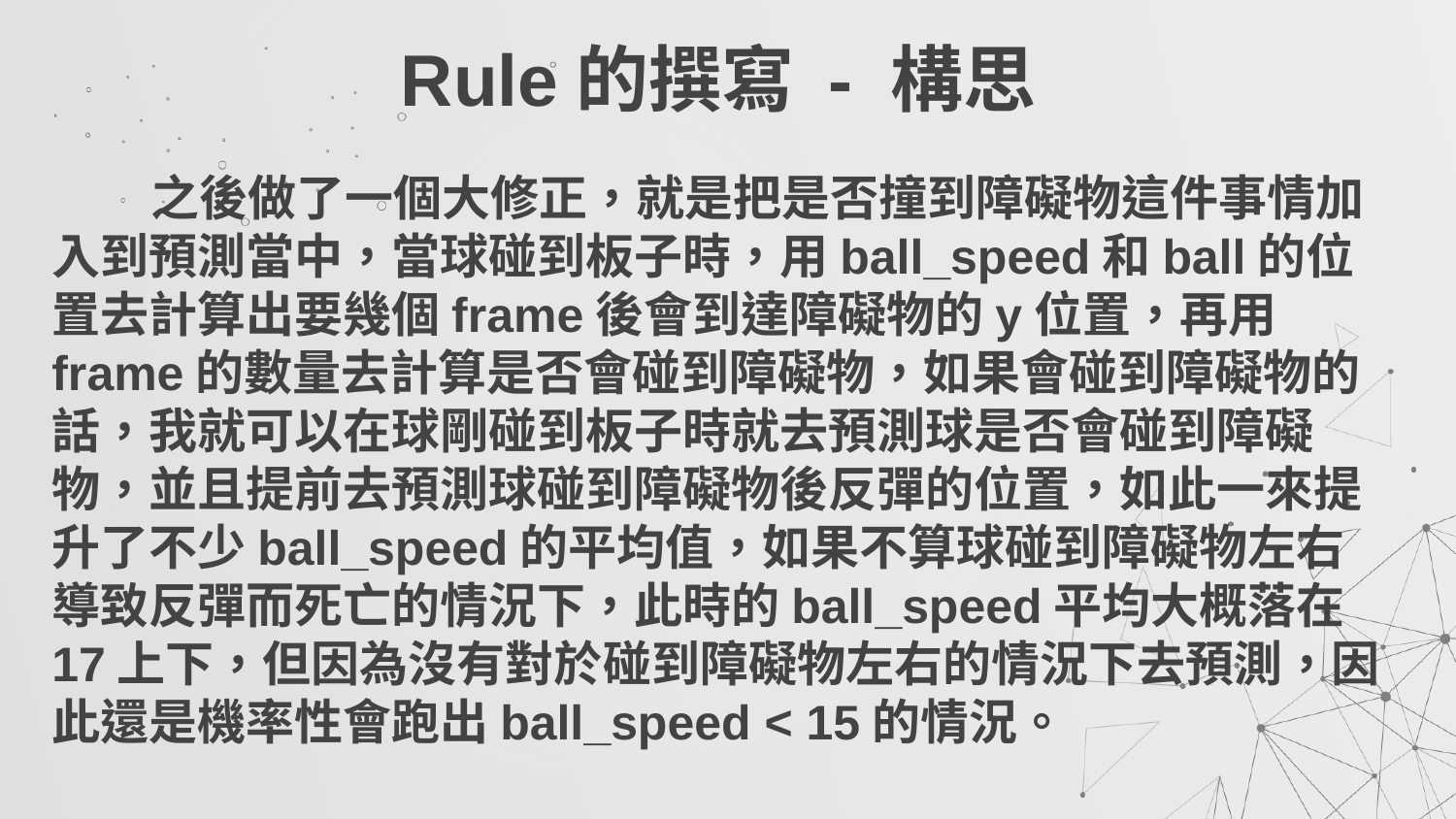

Rule的撰寫 - 構思
# 之後做了一個大修正，就是把是否撞到障礙物這件事情加入到預測當中，當球碰到板子時，用ball_speed和ball的位置去計算出要幾個frame後會到達障礙物的y位置，再用frame的數量去計算是否會碰到障礙物，如果會碰到障礙物的話，我就可以在球剛碰到板子時就去預測球是否會碰到障礙物，並且提前去預測球碰到障礙物後反彈的位置，如此一來提升了不少ball_speed的平均值，如果不算球碰到障礙物左右導致反彈而死亡的情況下，此時的ball_speed平均大概落在17上下，但因為沒有對於碰到障礙物左右的情況下去預測，因此還是機率性會跑出ball_speed < 15的情況。